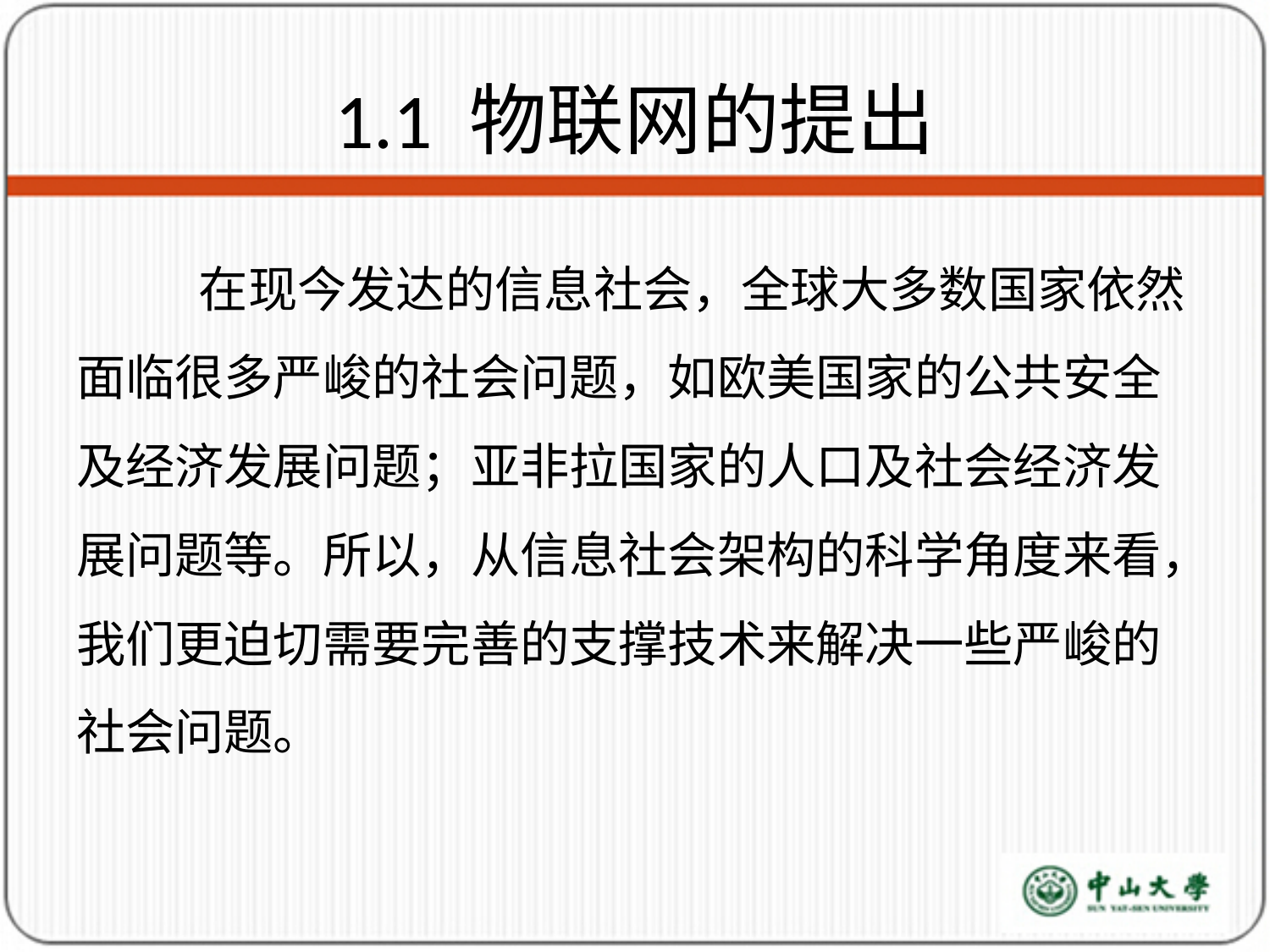

# 1.1 物联网的提出
 在现今发达的信息社会，全球大多数国家依然面临很多严峻的社会问题，如欧美国家的公共安全及经济发展问题；亚非拉国家的人口及社会经济发展问题等。所以，从信息社会架构的科学角度来看，我们更迫切需要完善的支撑技术来解决一些严峻的社会问题。